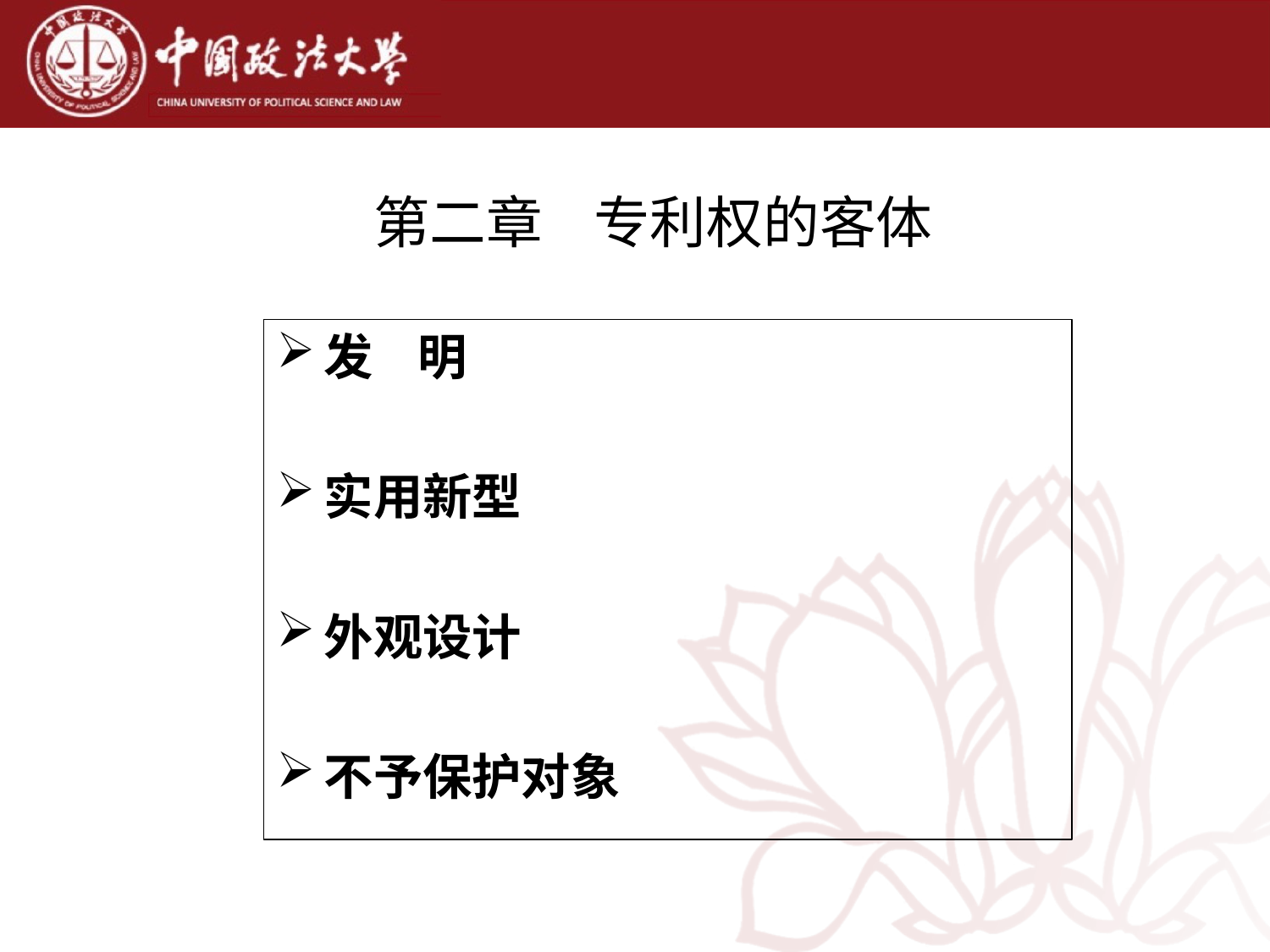

# 第二章    专利权的客体
发    明
实用新型
外观设计
不予保护对象